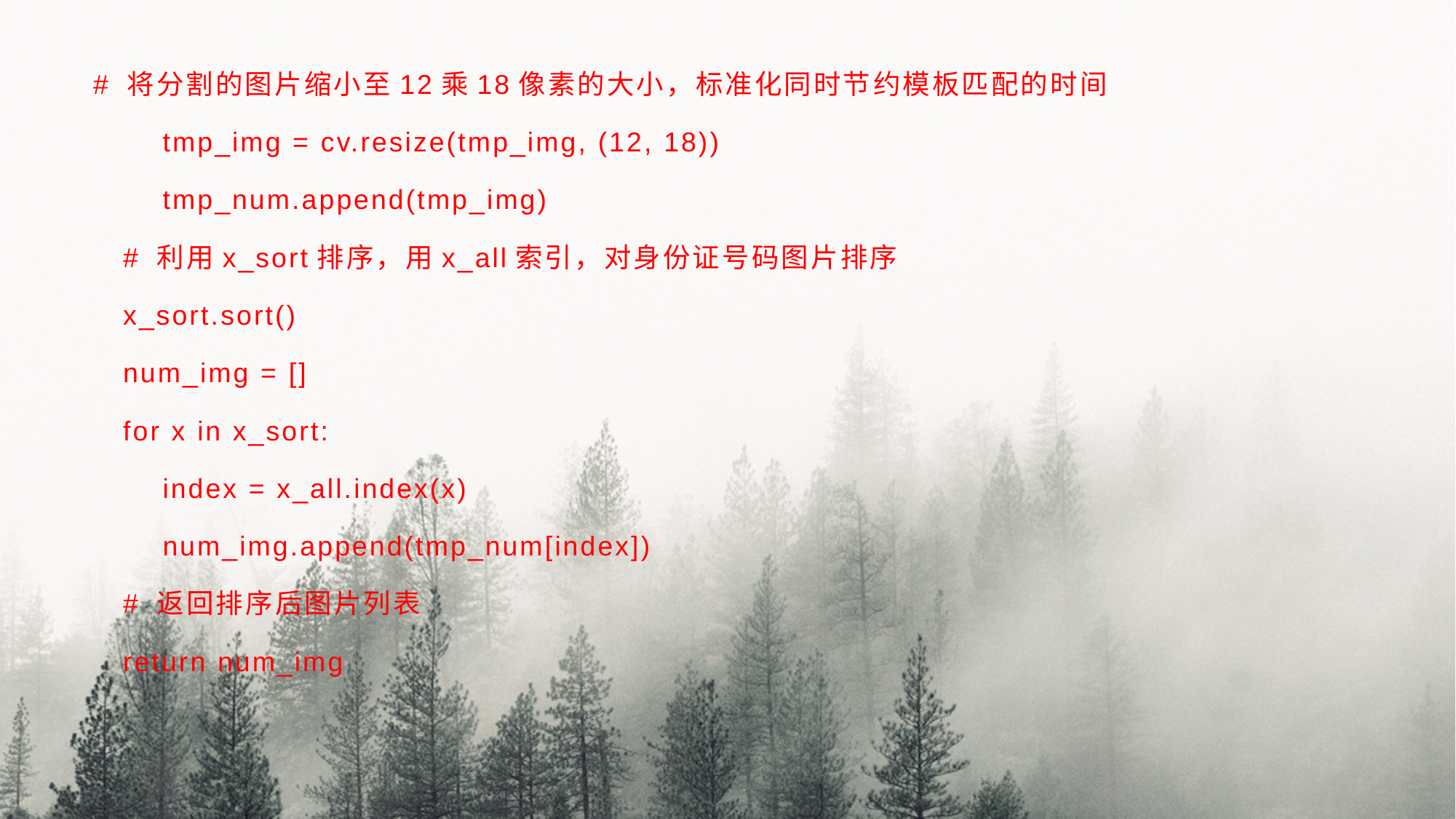

# 将分割的图片缩小至12乘18像素的大小，标准化同时节约模板匹配的时间
        tmp_img = cv.resize(tmp_img, (12, 18))
        tmp_num.append(tmp_img)
    # 利用x_sort排序，用x_all索引，对身份证号码图片排序
    x_sort.sort()
    num_img = []
    for x in x_sort:
        index = x_all.index(x)
        num_img.append(tmp_num[index])
    # 返回排序后图片列表
    return num_img